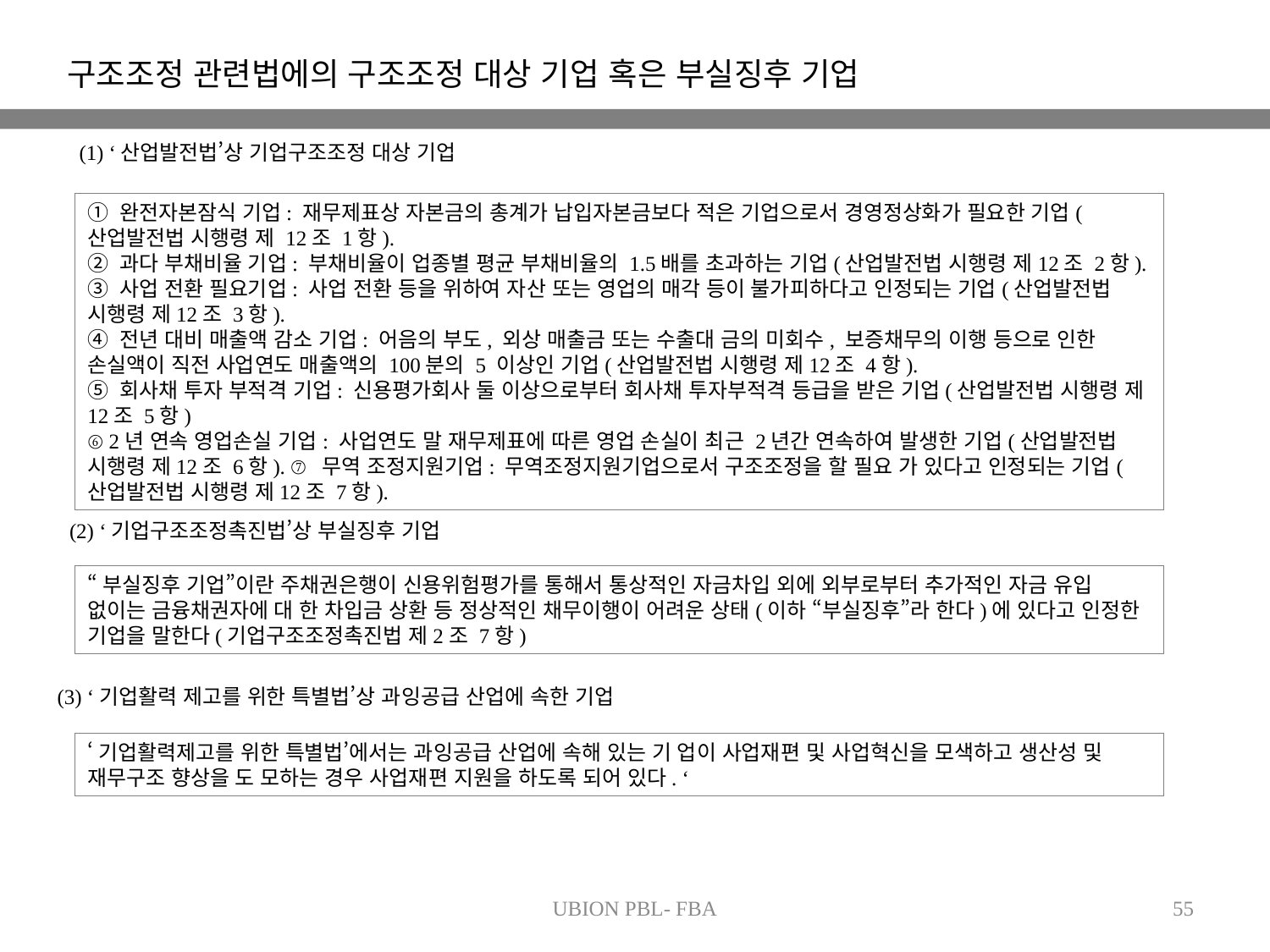

구조조정 관련법에의 구조조정 대상 기업 혹은 부실징후 기업

(1) ‘산업발전법’상 기업구조조정 대상 기업
① 완전자본잠식 기업: 재무제표상 자본금의 총계가 납입자본금보다 적은 기업으로서 경영정상화가 필요한 기업(산업발전법 시행령 제 12조 1항).
② 과다 부채비율 기업: 부채비율이 업종별 평균 부채비율의 1.5배를 초과하는 기업(산업발전법 시행령 제12조 2항).
③ 사업 전환 필요기업: 사업 전환 등을 위하여 자산 또는 영업의 매각 등이 불가피하다고 인정되는 기업(산업발전법 시행령 제12조 3항).
④ 전년 대비 매출액 감소 기업: 어음의 부도, 외상 매출금 또는 수출대 금의 미회수, 보증채무의 이행 등으로 인한 손실액이 직전 사업연도 매출액의 100분의 5 이상인 기업(산업발전법 시행령 제12조 4항).
⑤ 회사채 투자 부적격 기업: 신용평가회사 둘 이상으로부터 회사채 투자부적격 등급을 받은 기업(산업발전법 시행령 제12조 5항)
⑥ 2년 연속 영업손실 기업: 사업연도 말 재무제표에 따른 영업 손실이 최근 2년간 연속하여 발생한 기업(산업발전법 시행령 제12조 6항). ⑦ 무역 조정지원기업: 무역조정지원기업으로서 구조조정을 할 필요 가 있다고 인정되는 기업(산업발전법 시행령 제12조 7항).
(2) ‘기업구조조정촉진법’상 부실징후 기업
“부실징후 기업”이란 주채권은행이 신용위험평가를 통해서 통상적인 자금차입 외에 외부로부터 추가적인 자금 유입 없이는 금융채권자에 대 한 차입금 상환 등 정상적인 채무이행이 어려운 상태(이하 “부실징후”라 한다)에 있다고 인정한 기업을 말한다(기업구조조정촉진법 제2조 7항)
(3) ‘기업활력 제고를 위한 특별법’상 과잉공급 산업에 속한 기업
‘기업활력제고를 위한 특별법’에서는 과잉공급 산업에 속해 있는 기 업이 사업재편 및 사업혁신을 모색하고 생산성 및 재무구조 향상을 도 모하는 경우 사업재편 지원을 하도록 되어 있다. ‘
UBION PBL- FBA
55